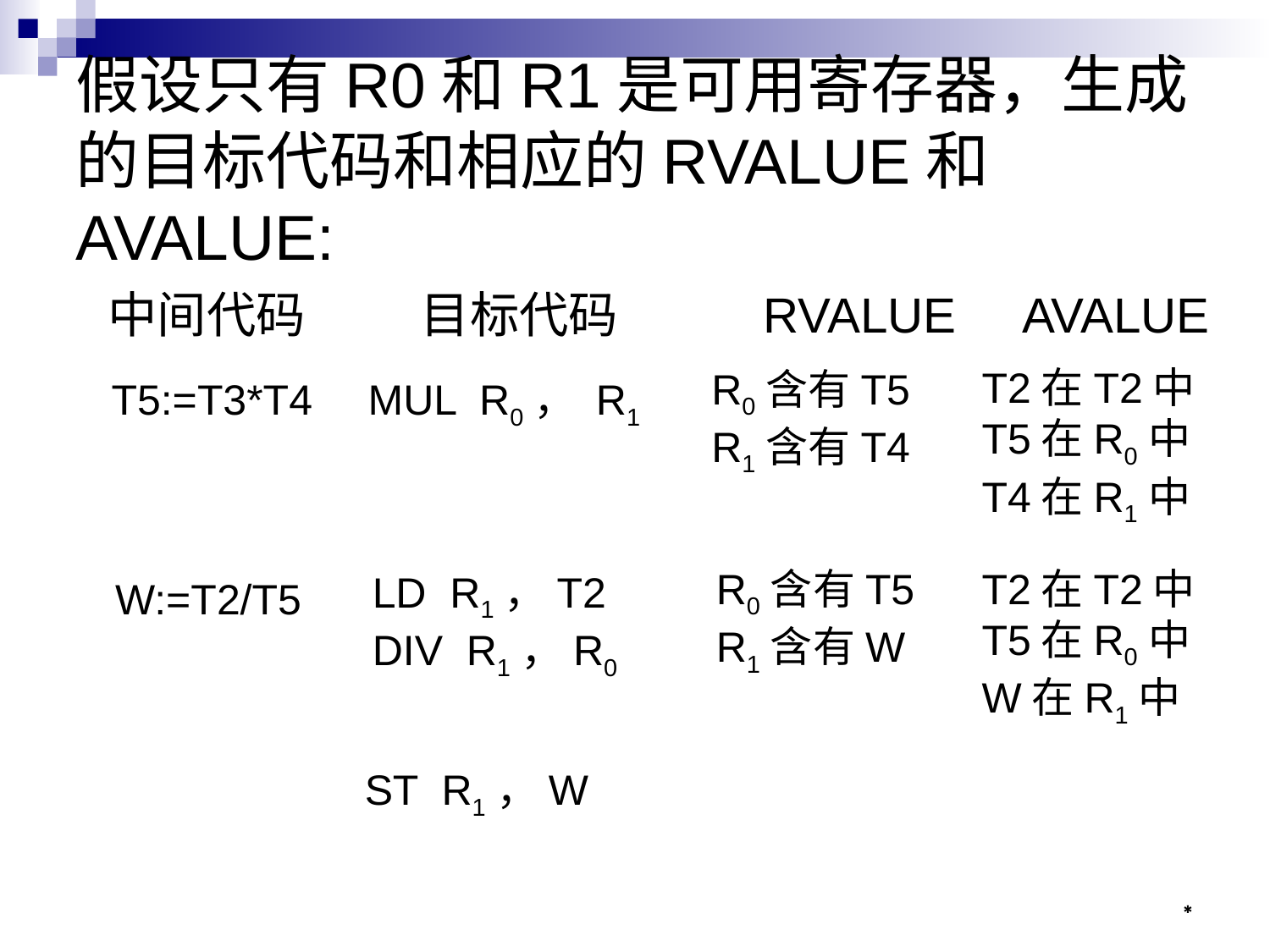

假设只有R0和R1是可用寄存器，生成的目标代码和相应的RVALUE和AVALUE:
中间代码	 目标代码	        RVALUE     AVALUE
T2在T2中
T5在R0中
T4在R1中
R0含有T5
R1含有T4
T5:=T3*T4
MUL  R0， R1
R0含有T5
R1含有W
T2在T2中
T5在R0中
W在R1中
LD  R1，T2
DIV  R1，R0
W:=T2/T5
ST  R1，W
*